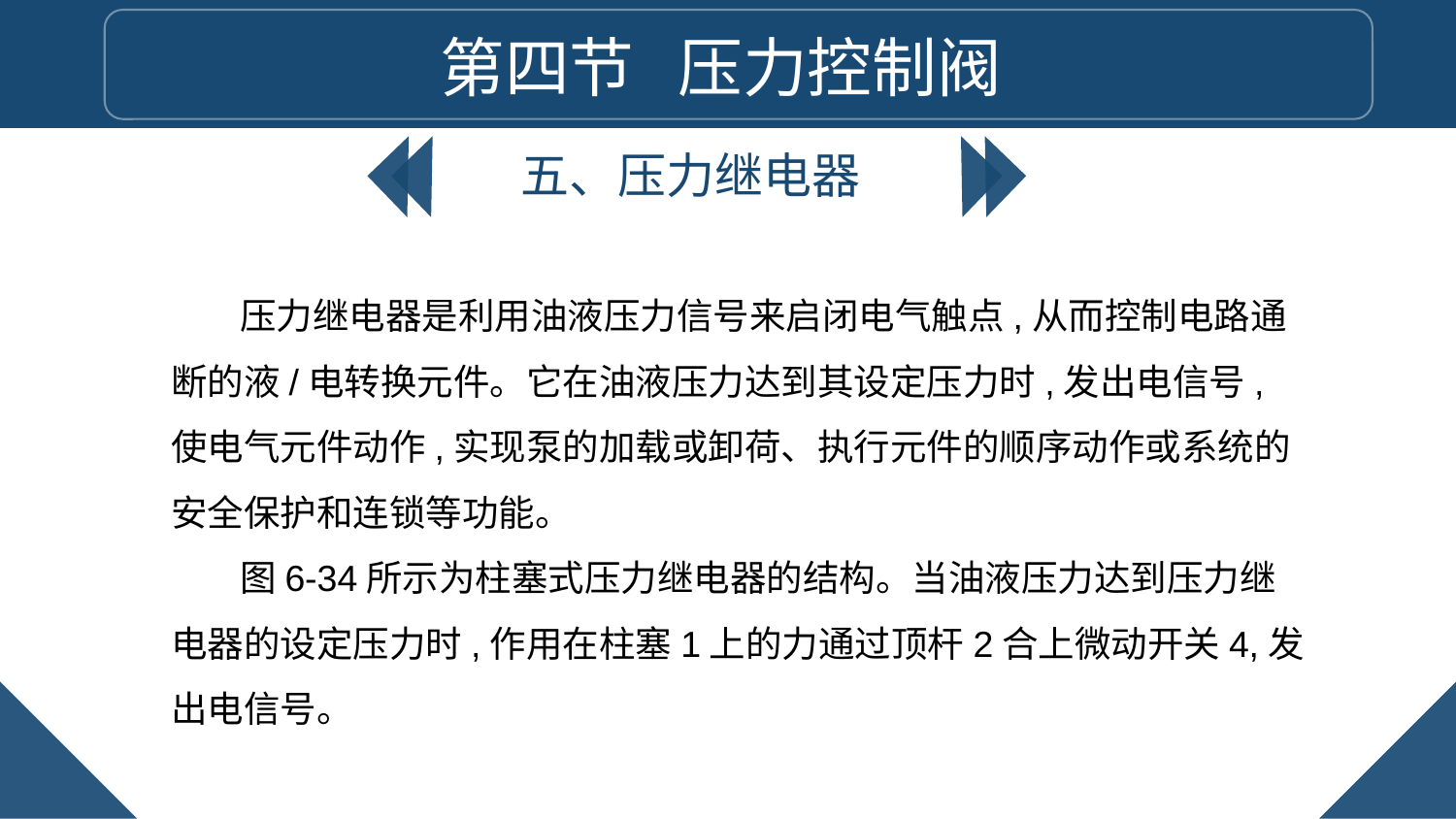

第四节   压力控制阀
五、压力继电器

压力继电器是利用油液压力信号来启闭电气触点,从而控制电路通断的液/电转换元件。它在油液压力达到其设定压力时,发出电信号,使电气元件动作,实现泵的加载或卸荷、执行元件的顺序动作或系统的安全保护和连锁等功能。
图6-34所示为柱塞式压力继电器的结构。当油液压力达到压力继电器的设定压力时,作用在柱塞1上的力通过顶杆2合上微动开关4,发出电信号。